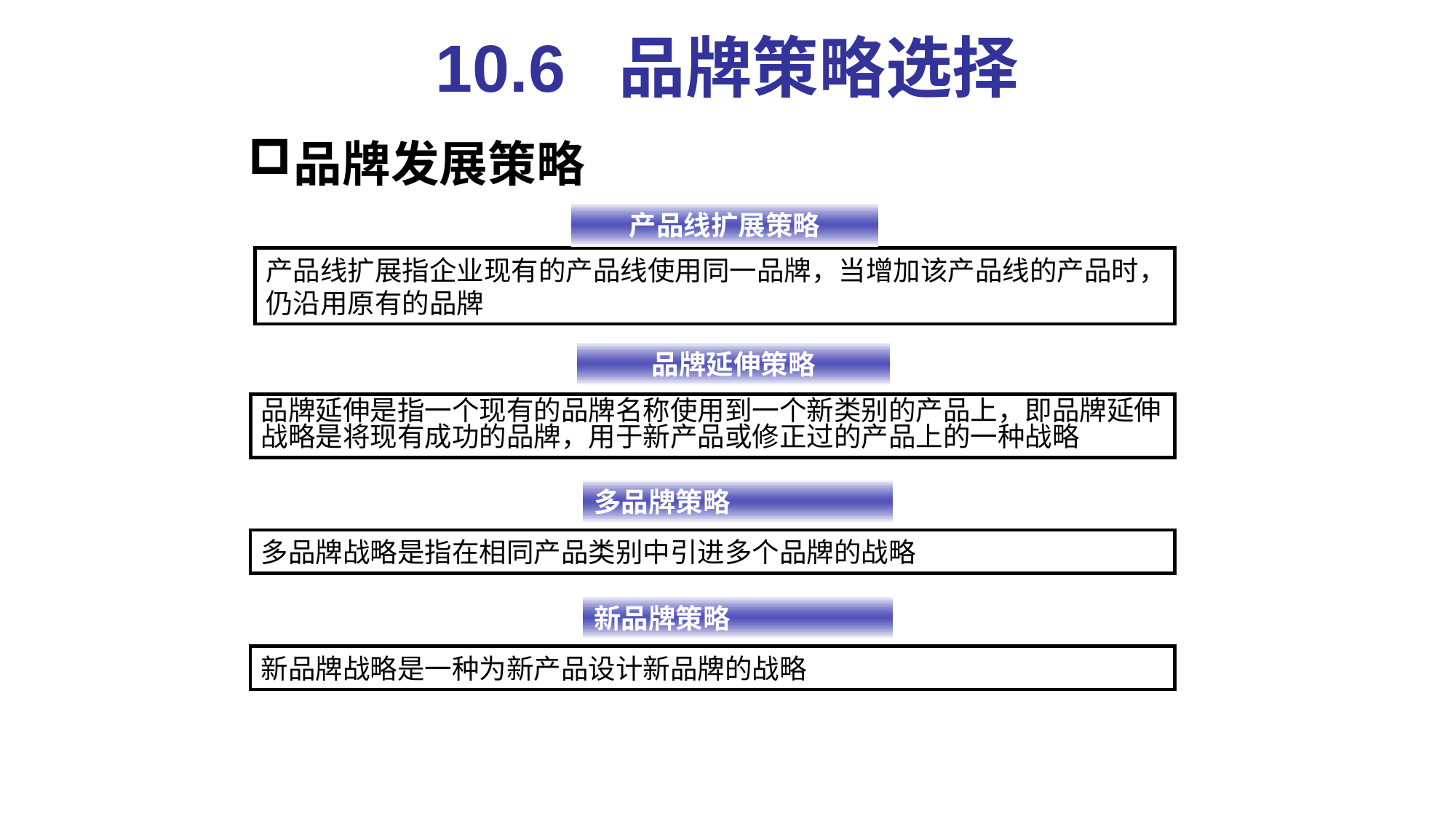

# 10.6  品牌策略选择
品牌发展策略
产品线扩展策略
产品线扩展指企业现有的产品线使用同一品牌，当增加该产品线的产品时，仍沿用原有的品牌
品牌延伸策略
品牌延伸是指一个现有的品牌名称使用到一个新类别的产品上，即品牌延伸战略是将现有成功的品牌，用于新产品或修正过的产品上的一种战略
多品牌策略
多品牌战略是指在相同产品类别中引进多个品牌的战略

新品牌策略
新品牌战略是一种为新产品设计新品牌的战略